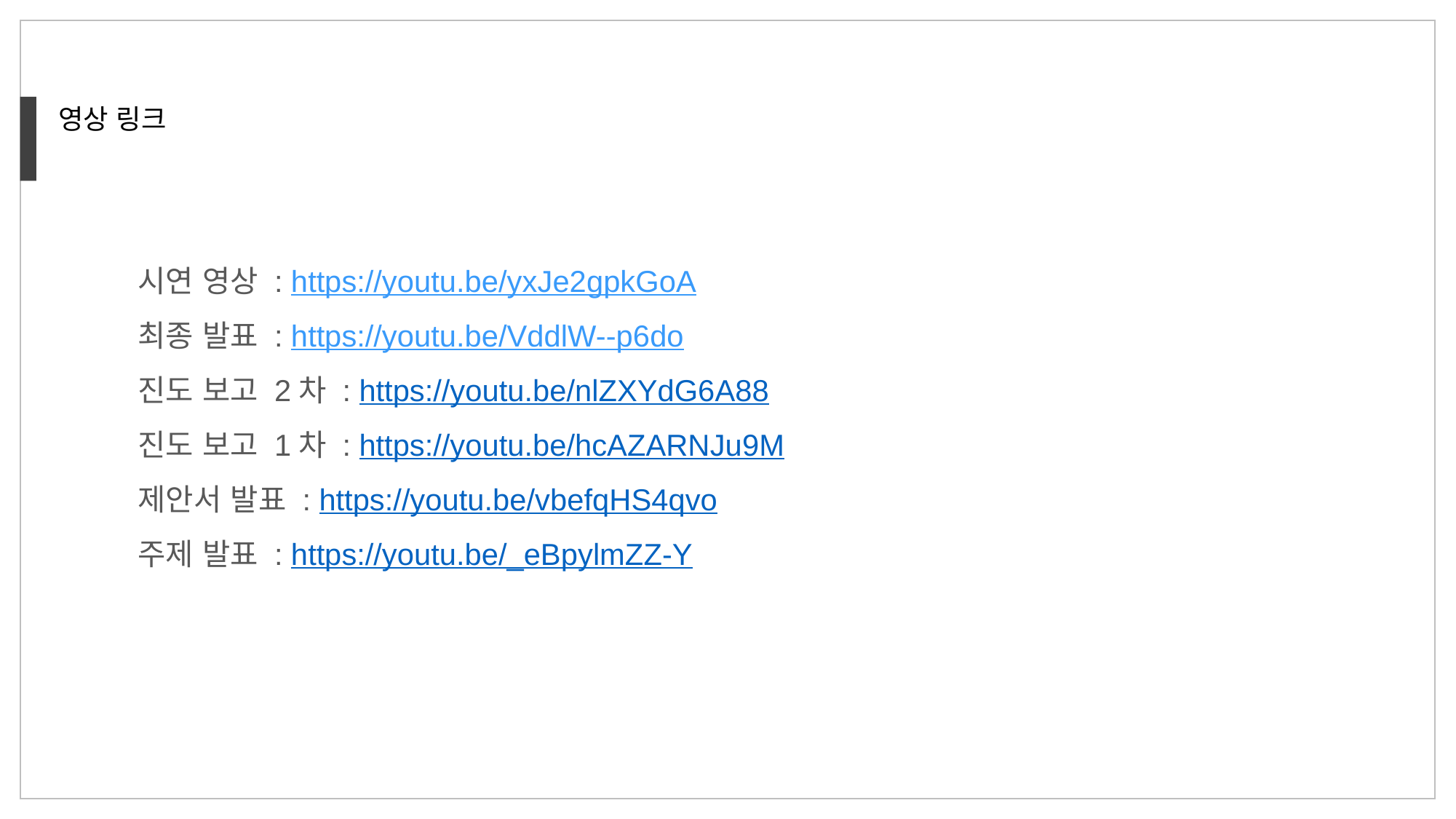

영상 링크
시연 영상 : https://youtu.be/yxJe2gpkGoA
최종 발표 : https://youtu.be/VddlW--p6do
진도 보고 2차 : https://youtu.be/nlZXYdG6A88
진도 보고 1차 : https://youtu.be/hcAZARNJu9M
제안서 발표 : https://youtu.be/vbefqHS4qvo
주제 발표 : https://youtu.be/_eBpylmZZ-Y